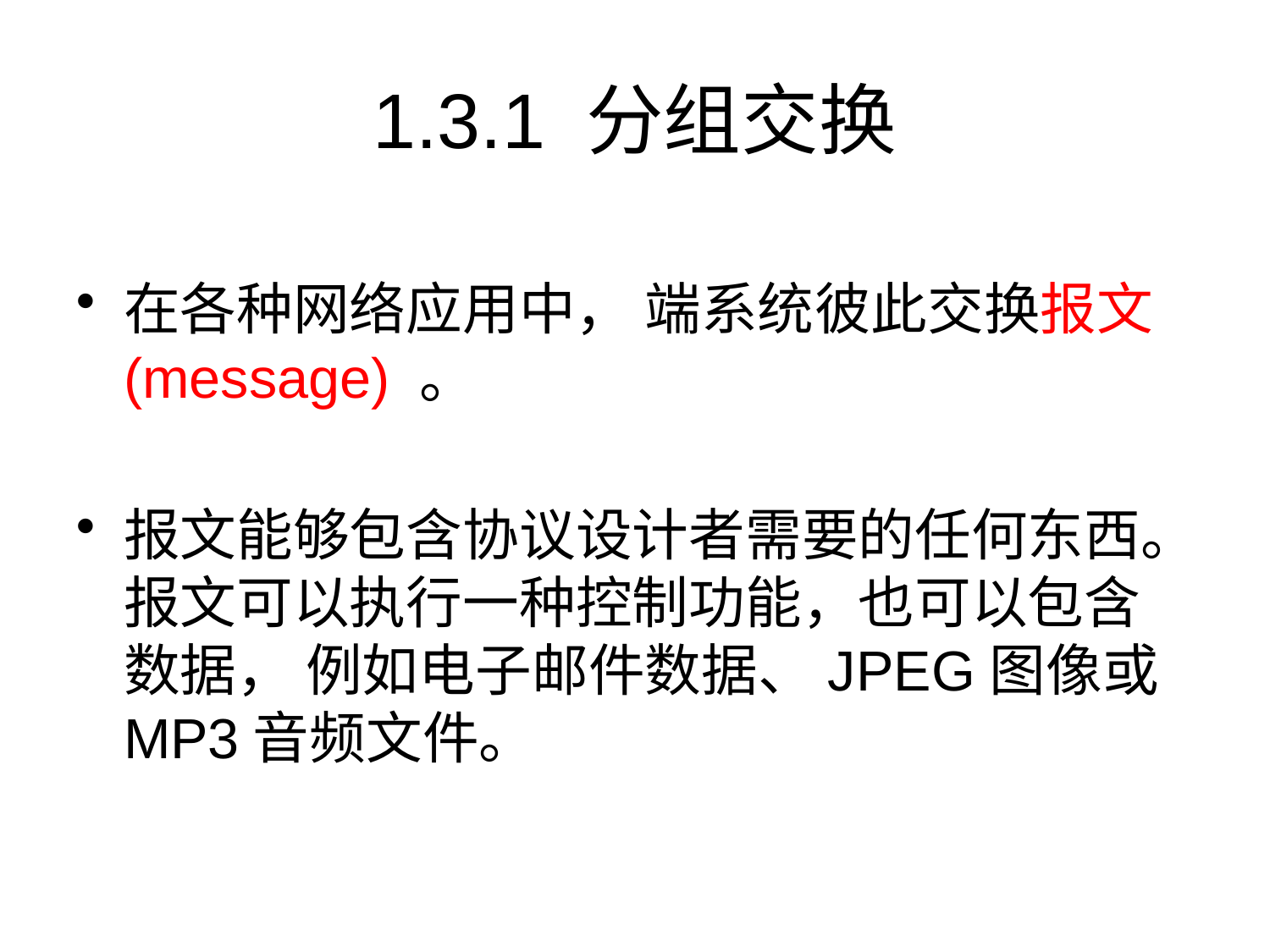

# 1.3.1 分组交换

在各种网络应用中， 端系统彼此交换报文(message) 。

报文能够包含协议设计者需要的任何东西。报文可以执行一种控制功能，也可以包含数据， 例如电子邮件数据、JPEG图像或MP3音频文件。